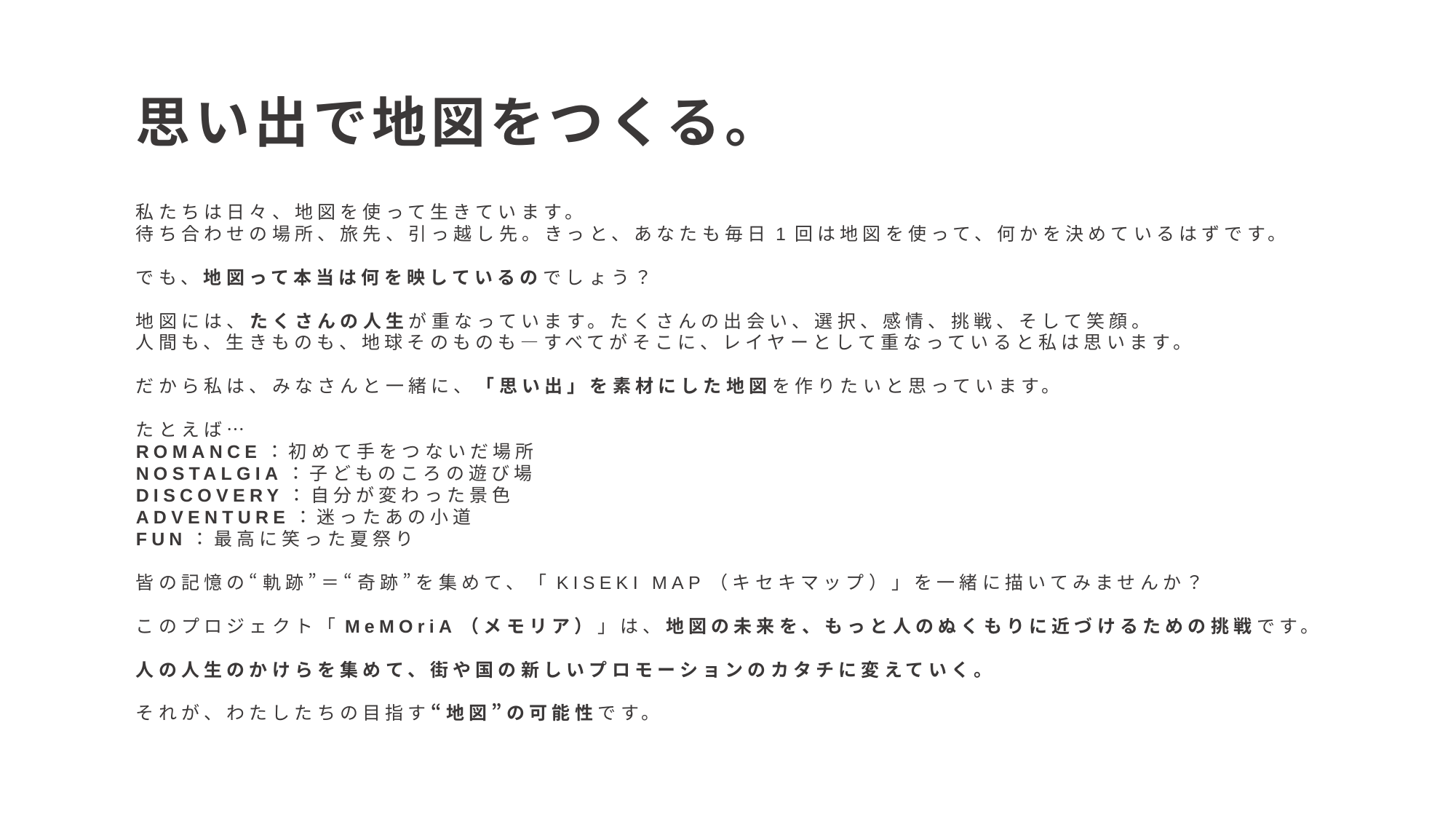

思い出で地図をつくる。

私たちは日々、地図を使って生きています。
待ち合わせの場所、旅先、引っ越し先。きっと、あなたも毎日1回は地図を使って、何かを決めているはずです。

でも、地図って本当は何を映しているのでしょう？

地図には、たくさんの人生が重なっています。たくさんの出会い、選択、感情、挑戦、そして笑顔。
人間も、生きものも、地球そのものも―すべてがそこに、レイヤーとして重なっていると私は思います。

だから私は、みなさんと一緒に、「思い出」を素材にした地図を作りたいと思っています。

たとえば…
ROMANCE：初めて手をつないだ場所
NOSTALGIA：子どものころの遊び場
DISCOVERY：自分が変わった景色
ADVENTURE：迷ったあの小道
FUN：最高に笑った夏祭り

皆の記憶の“軌跡”＝“奇跡”を集めて、「KISEKI MAP（キセキマップ）」を一緒に描いてみませんか？

このプロジェクト「MeMOriA（メモリア）」は、地図の未来を、もっと人のぬくもりに近づけるための挑戦です。

人の人生のかけらを集めて、街や国の新しいプロモーションのカタチに変えていく。
それが、わたしたちの目指す“地図”の可能性です。